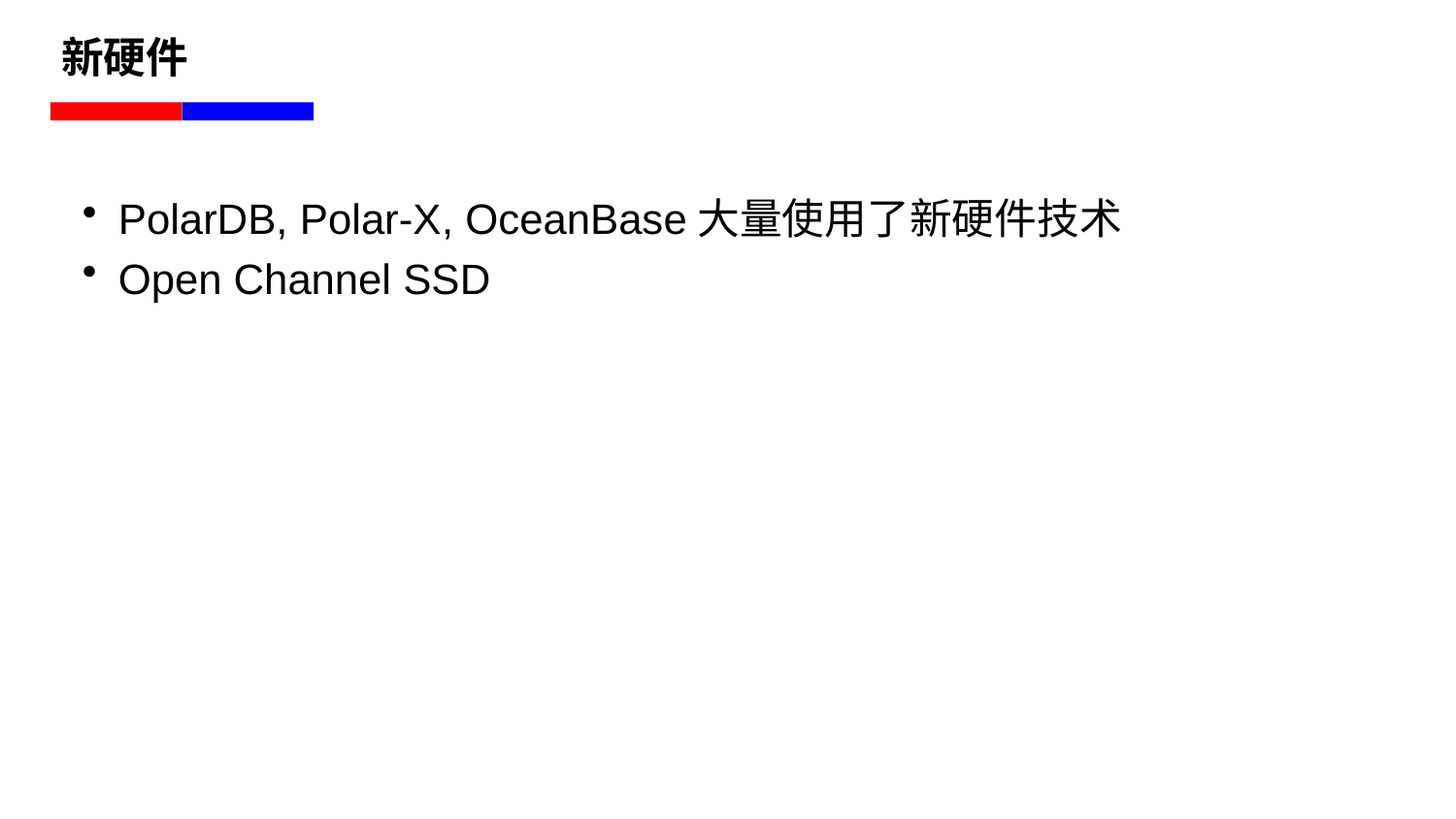

# 新硬件
PolarDB, Polar-X, OceanBase大量使用了新硬件技术
Open Channel SSD